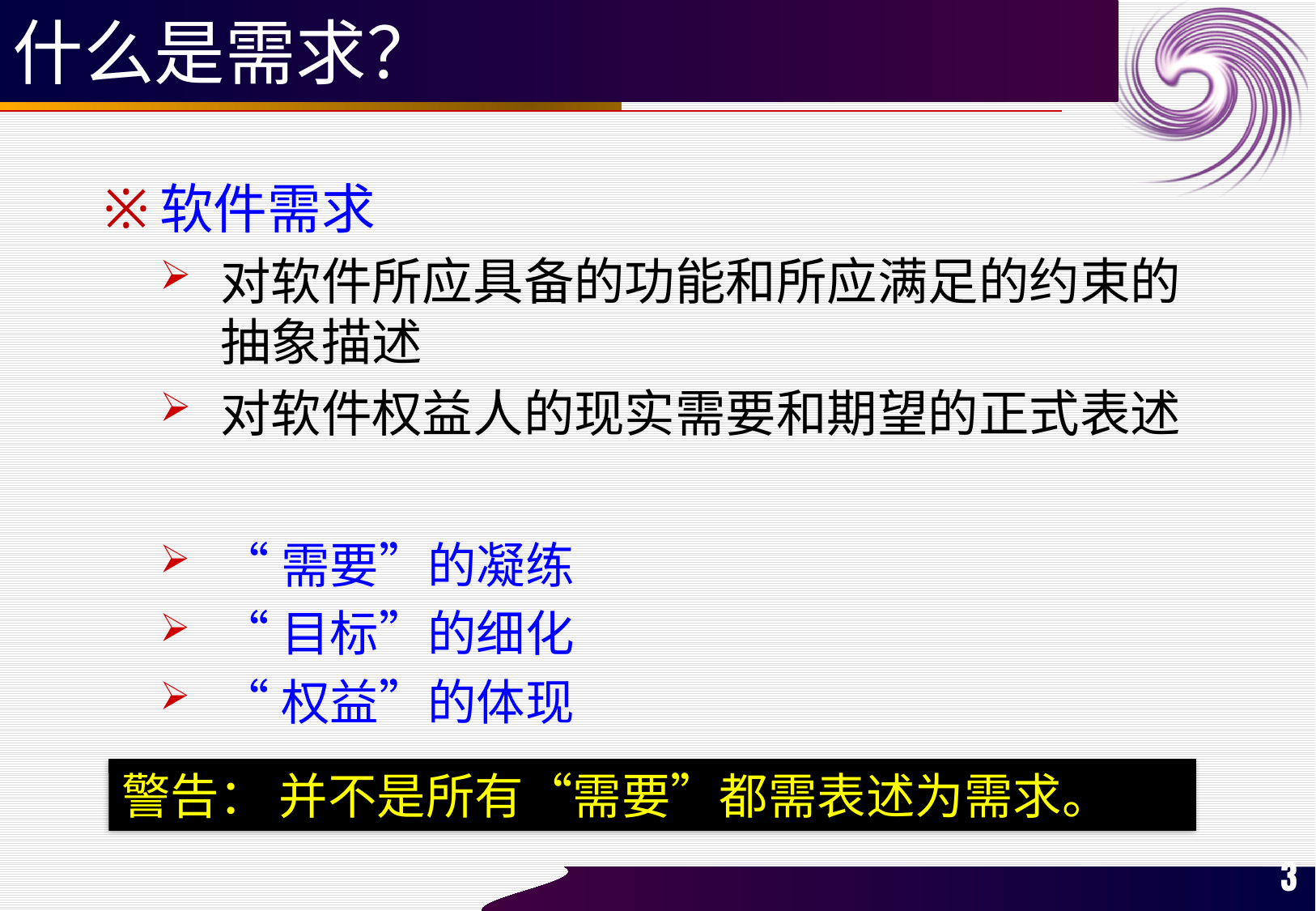

# 什么是需求？
软件需求
对软件所应具备的功能和所应满足的约束的抽象描述
对软件权益人的现实需要和期望的正式表述

“需要”的凝练
“目标”的细化
“权益”的体现
警告： 并不是所有“需要”都需表述为需求。
3